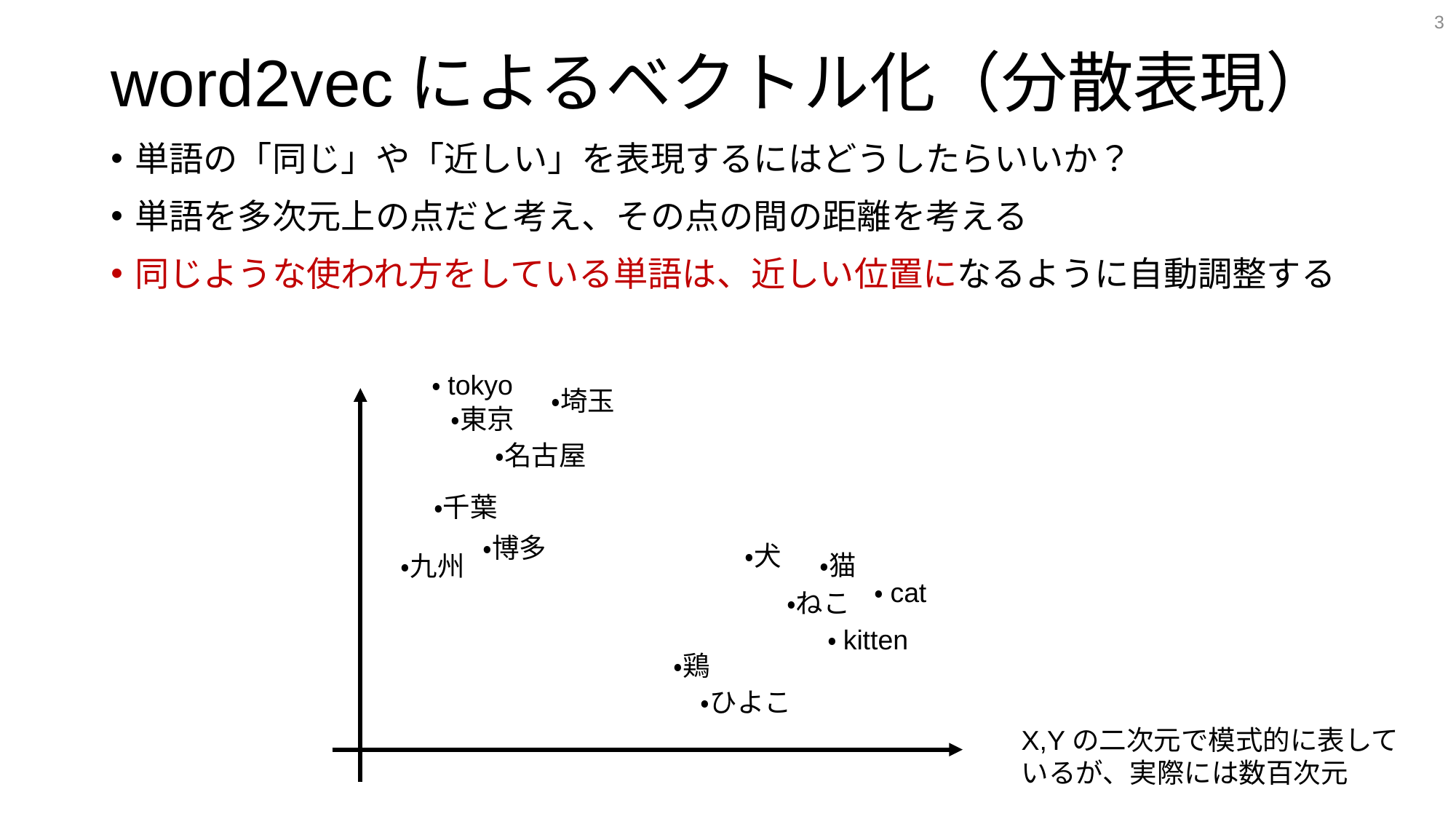

3
# word2vecによるベクトル化（分散表現）
単語の「同じ」や「近しい」を表現するにはどうしたらいいか？
単語を多次元上の点だと考え、その点の間の距離を考える
同じような使われ方をしている単語は、近しい位置になるように自動調整する
・tokyo
・埼玉
・東京
・名古屋
・千葉
・博多
・犬
・猫
・九州
・cat
・ねこ
・kitten
・鶏
・ひよこ
X,Yの二次元で模式的に表しているが、実際には数百次元